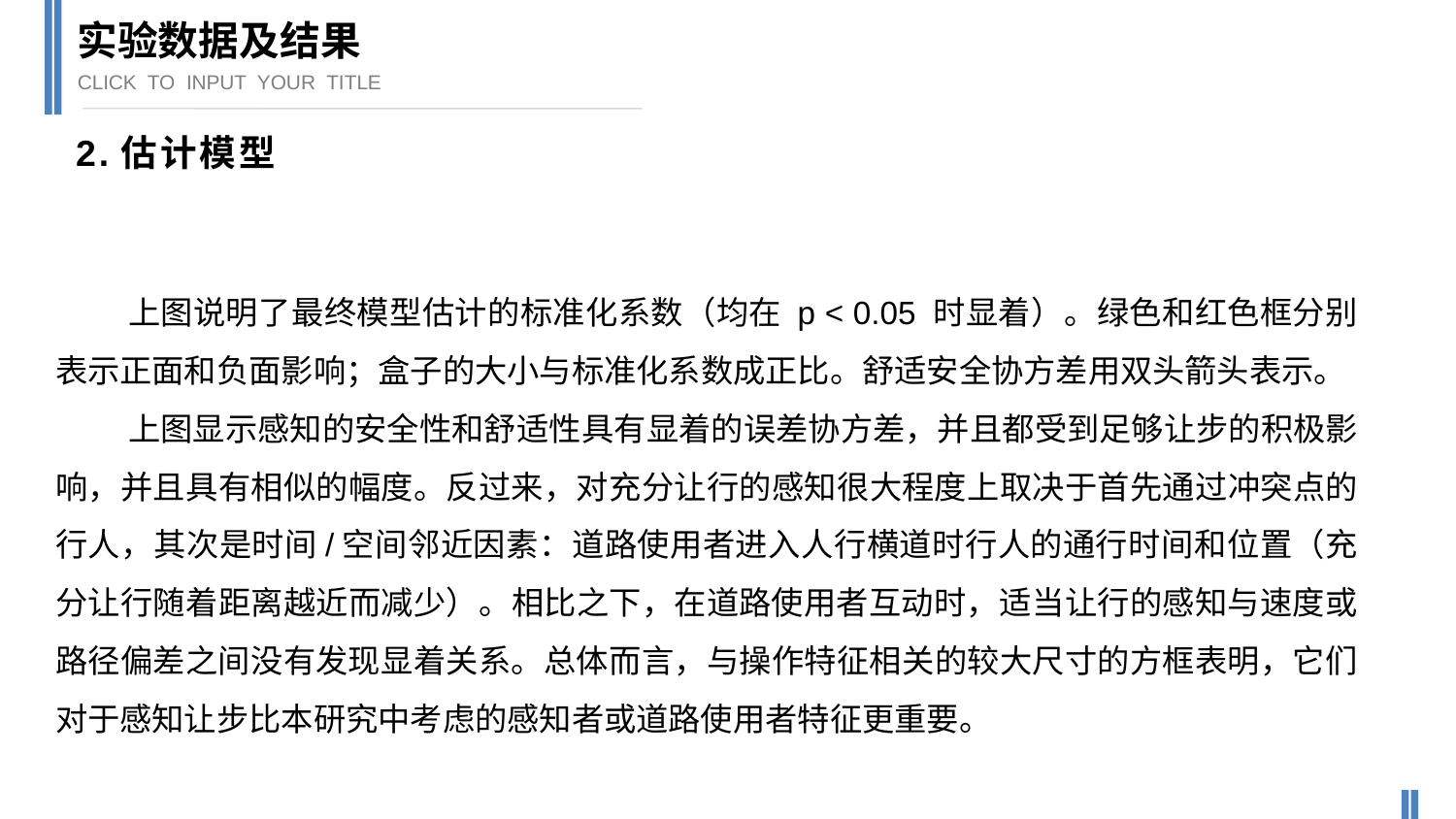

实验数据及结果
CLICK  TO  INPUT  YOUR  TITLE
2.估计模型
上图说明了最终模型估计的标准化系数（均在 p < 0.05 时显着）。绿色和红色框分别表示正面和负面影响；盒子的大小与标准化系数成正比。舒适安全协方差用双头箭头表示。
上图显示感知的安全性和舒适性具有显着的误差协方差，并且都受到足够让步的积极影响，并且具有相似的幅度。反过来，对充分让行的感知很大程度上取决于首先通过冲突点的行人，其次是时间/空间邻近因素：道路使用者进入人行横道时行人的通行时间和位置（充分让行随着距离越近而减少）。相比之下，在道路使用者互动时，适当让行的感知与速度或路径偏差之间没有发现显着关系。总体而言，与操作特征相关的较大尺寸的方框表明，它们对于感知让步比本研究中考虑的感知者或道路使用者特征更重要。